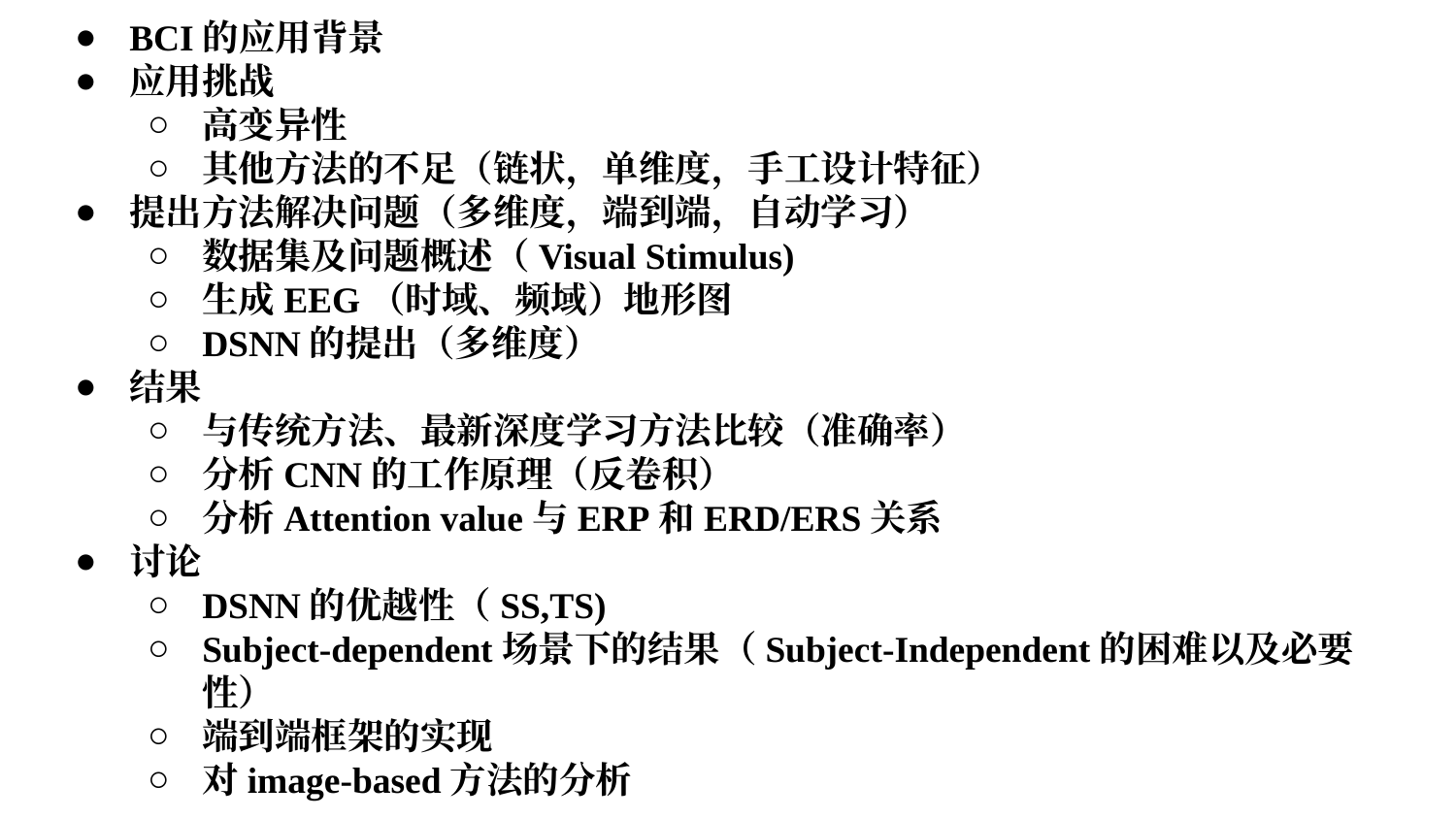

BCI的应用背景
应用挑战
高变异性
其他方法的不足（链状，单维度，手工设计特征）
提出方法解决问题（多维度，端到端，自动学习）
数据集及问题概述（Visual Stimulus)
生成EEG（时域、频域）地形图
DSNN的提出（多维度）
结果
与传统方法、最新深度学习方法比较（准确率）
分析CNN的工作原理（反卷积）
分析Attention value与ERP和ERD/ERS关系
讨论
DSNN的优越性（SS,TS)
Subject-dependent场景下的结果（Subject-Independent的困难以及必要性）
端到端框架的实现
对image-based方法的分析